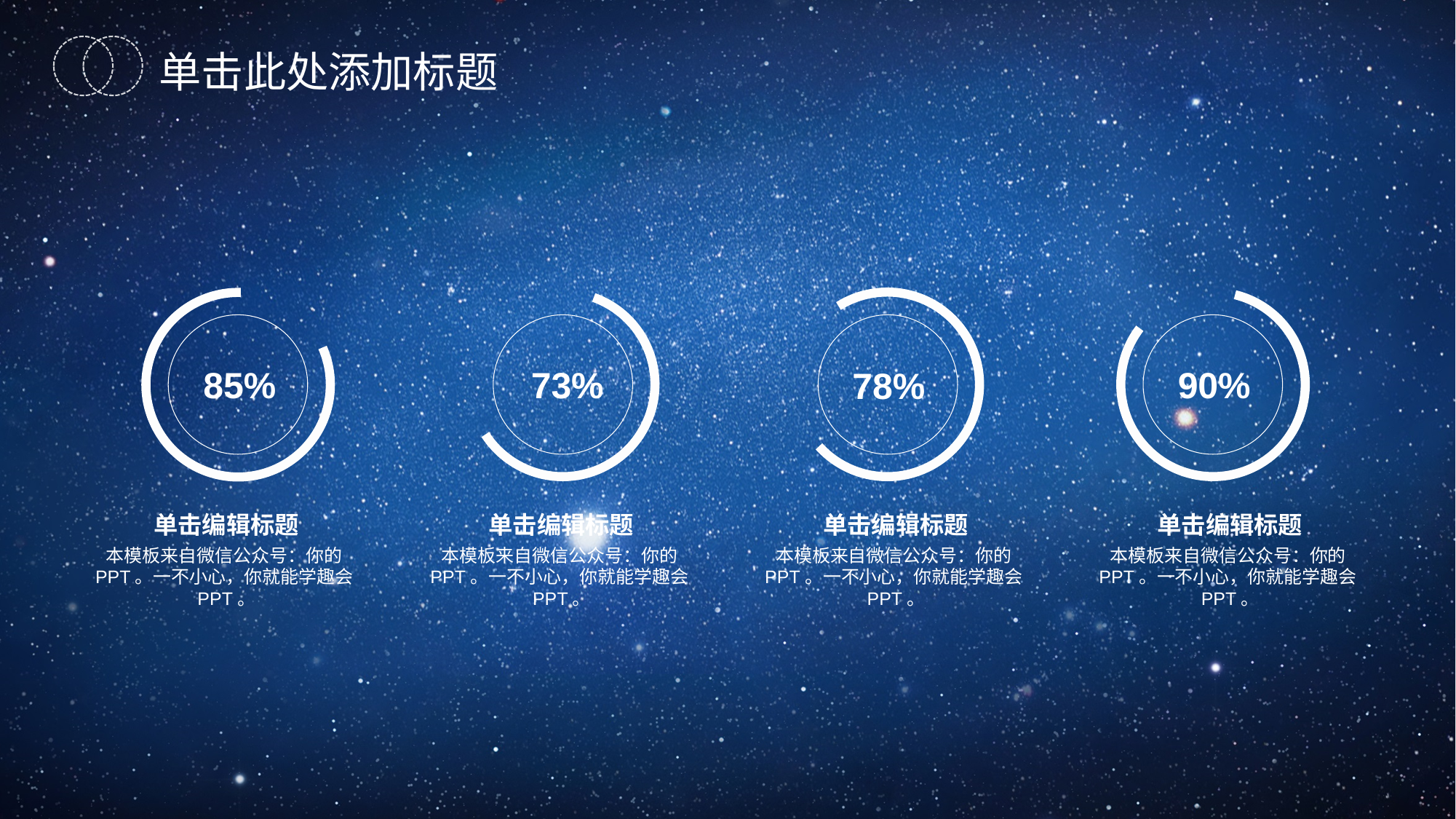

单击此处添加标题

本模板来自微信公众号：
趣你的PPT
85%
73%
90%
78%
单击编辑标题
单击编辑标题
单击编辑标题
单击编辑标题
本模板来自微信公众号：你的PPT。一不小心，你就能学趣会PPT。
本模板来自微信公众号：你的PPT。一不小心，你就能学趣会PPT。
本模板来自微信公众号：你的PPT。一不小心，你就能学趣会PPT。
本模板来自微信公众号：你的PPT。一不小心，你就能学趣会PPT。